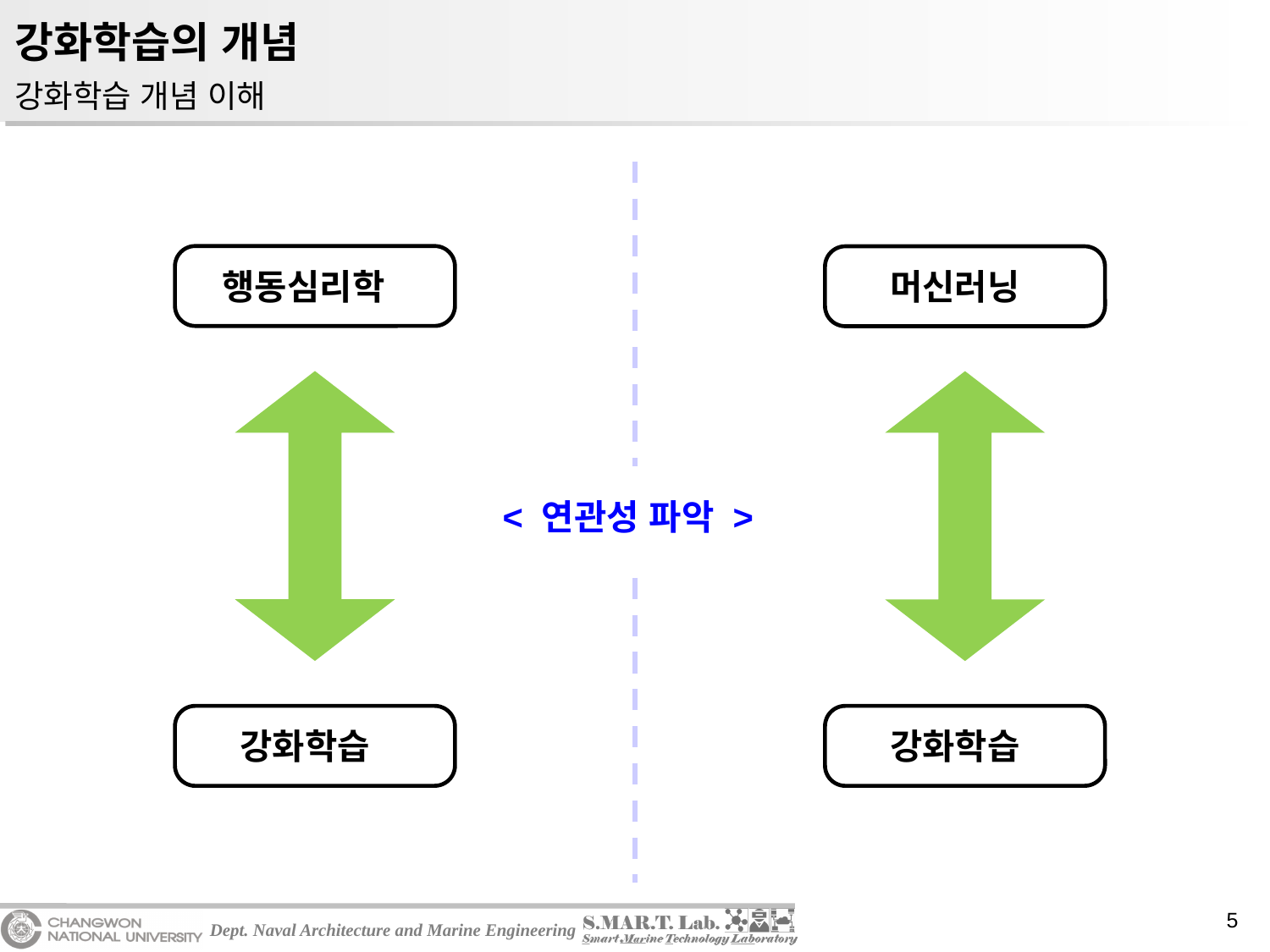

# 강화학습의 개념
강화학습 개념 이해
< 연관성 파악 >

행동심리학

머신러닝

강화학습

강화학습
5